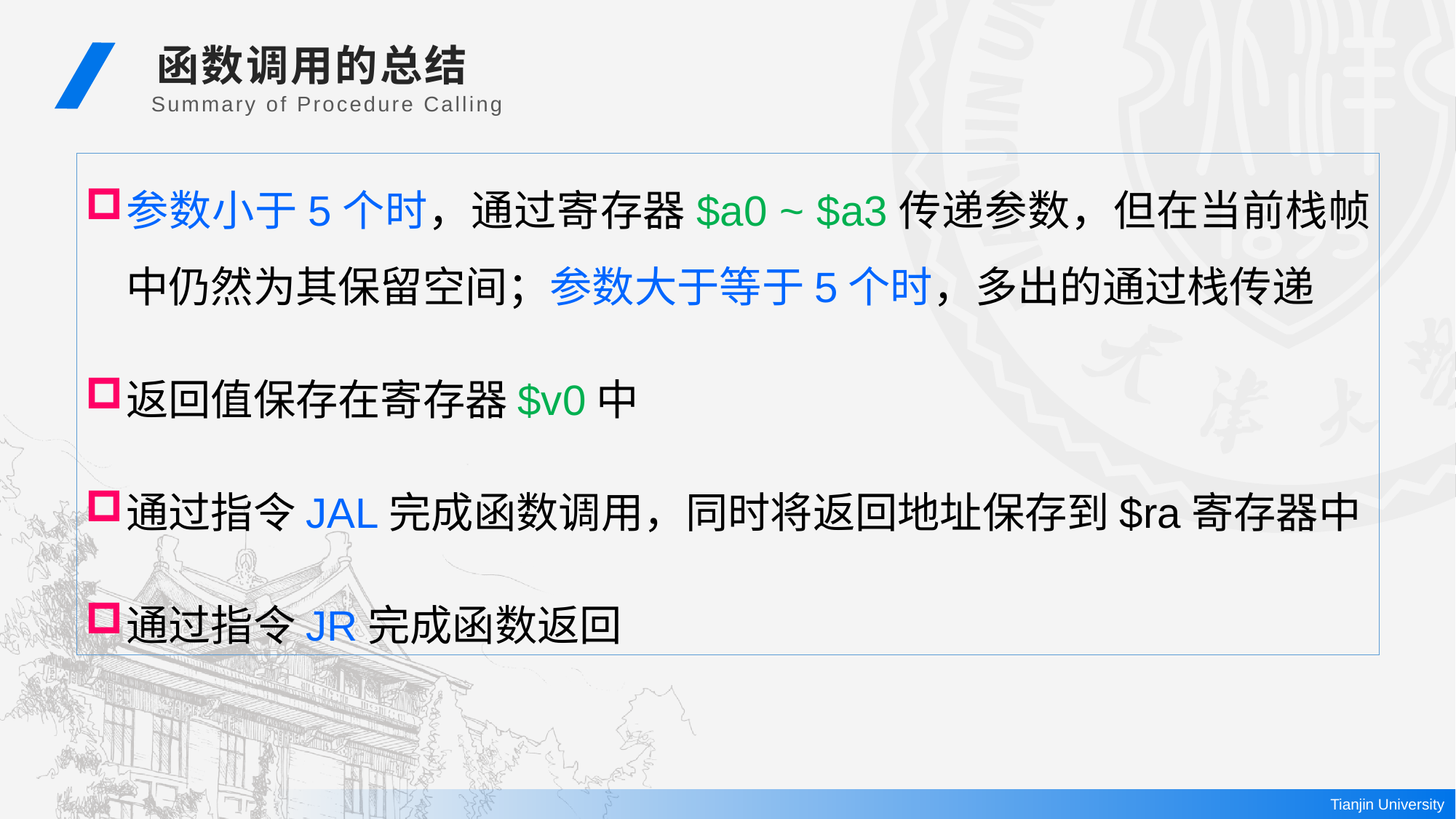

函数调用的总结
Summary of Procedure Calling
参数小于5个时，通过寄存器$a0 ~ $a3传递参数，但在当前栈帧中仍然为其保留空间；参数大于等于5个时，多出的通过栈传递
返回值保存在寄存器$v0中
通过指令JAL完成函数调用，同时将返回地址保存到$ra寄存器中
通过指令JR完成函数返回